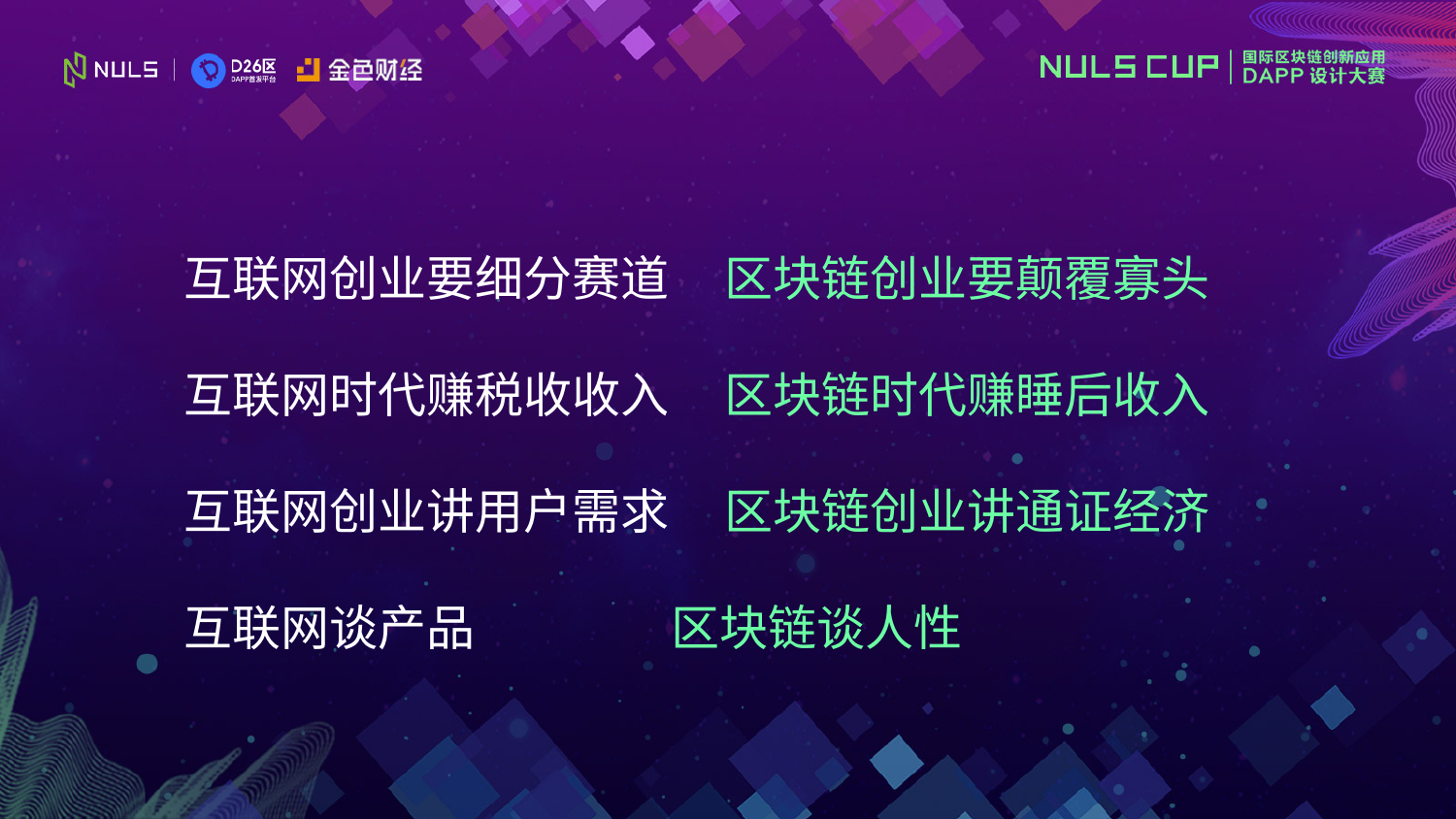

互联网创业要细分赛道     区块链创业要颠覆寡头

互联网时代赚税收收入     区块链时代赚睡后收入

互联网创业讲用户需求     区块链创业讲通证经济

互联网谈产品                  区块链谈人性